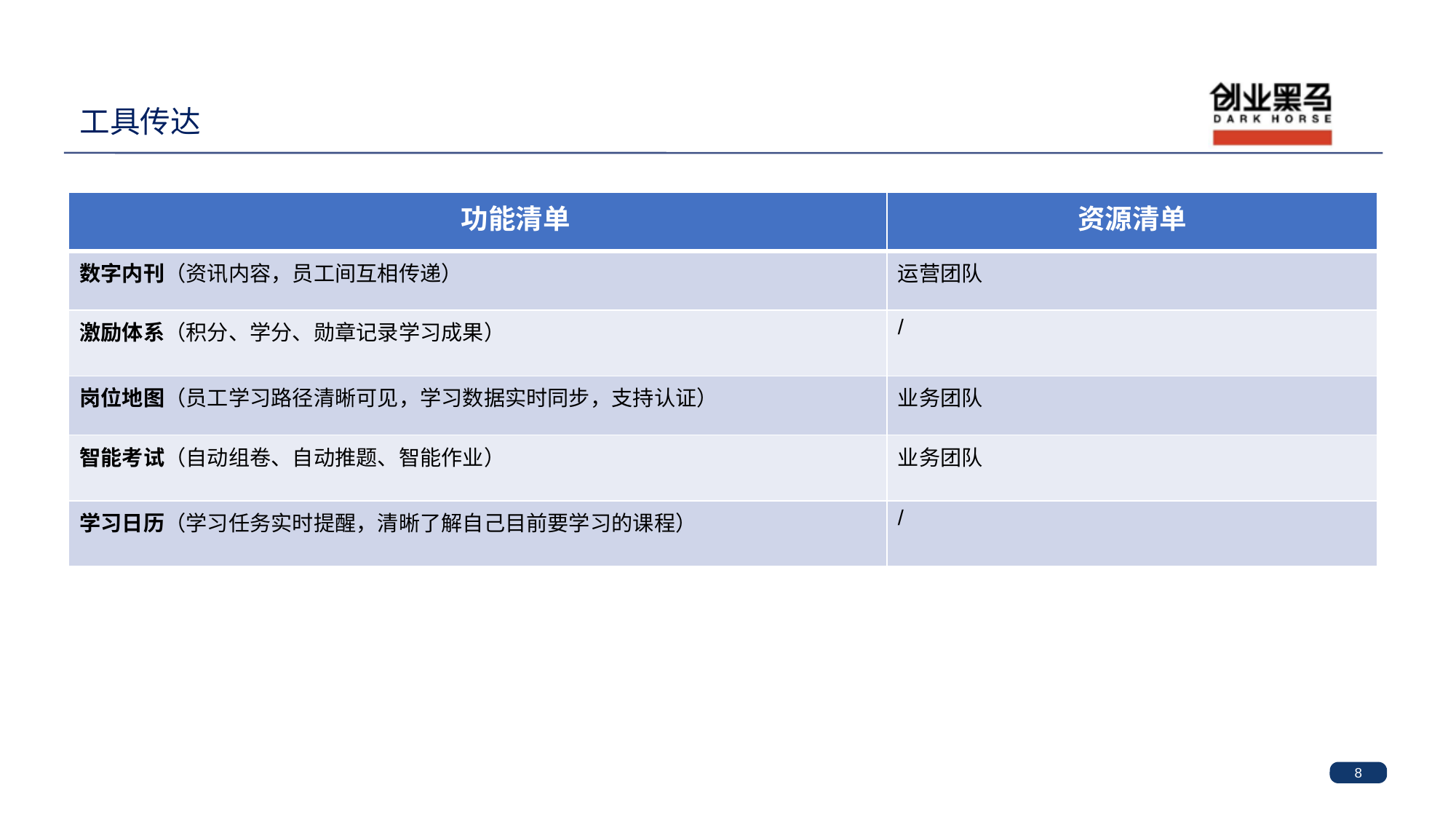

# 工具传达
| 功能清单 | 资源清单 |
| --- | --- |
| 数字内刊（资讯内容，员工间互相传递） | 运营团队 |
| 激励体系（积分、学分、勋章记录学习成果） | / |
| 岗位地图（员工学习路径清晰可见，学习数据实时同步，支持认证） | 业务团队 |
| 智能考试（自动组卷、自动推题、智能作业） | 业务团队 |
| 学习日历（学习任务实时提醒，清晰了解自己目前要学习的课程） | / |